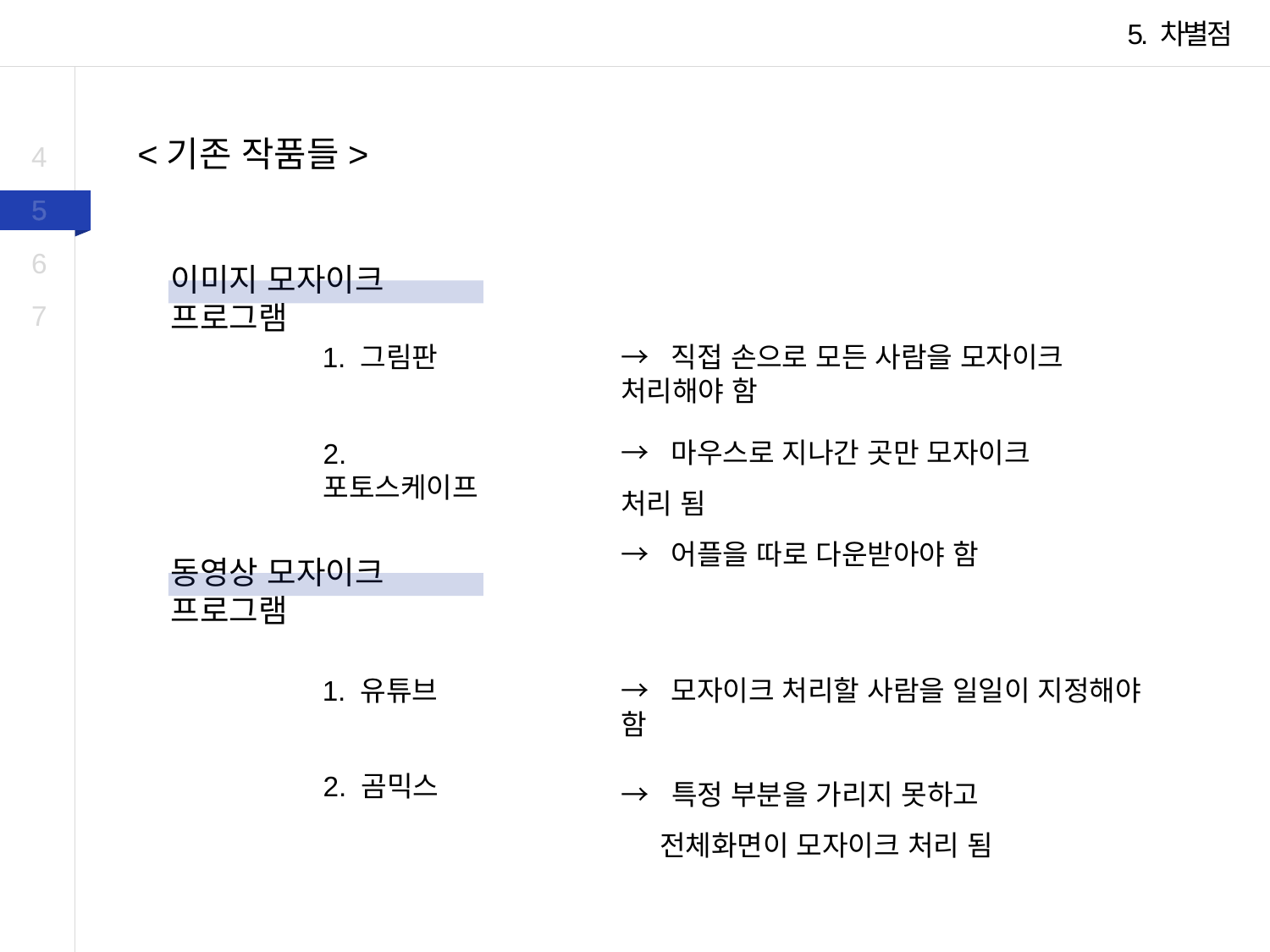

5. 차별점
<기존 작품들>
4
5

6
이미지 모자이크 프로그램

7
1. 그림판
→  직접 손으로 모든 사람을 모자이크 처리해야 함
→  마우스로 지나간 곳만 모자이크 처리 됨
→  어플을 따로 다운받아야 함
2. 포토스케이프
동영상 모자이크 프로그램

1. 유튜브
→  모자이크 처리할 사람을 일일이 지정해야 함
→  특정 부분을 가리지 못하고
     전체화면이 모자이크 처리 됨
2. 곰믹스